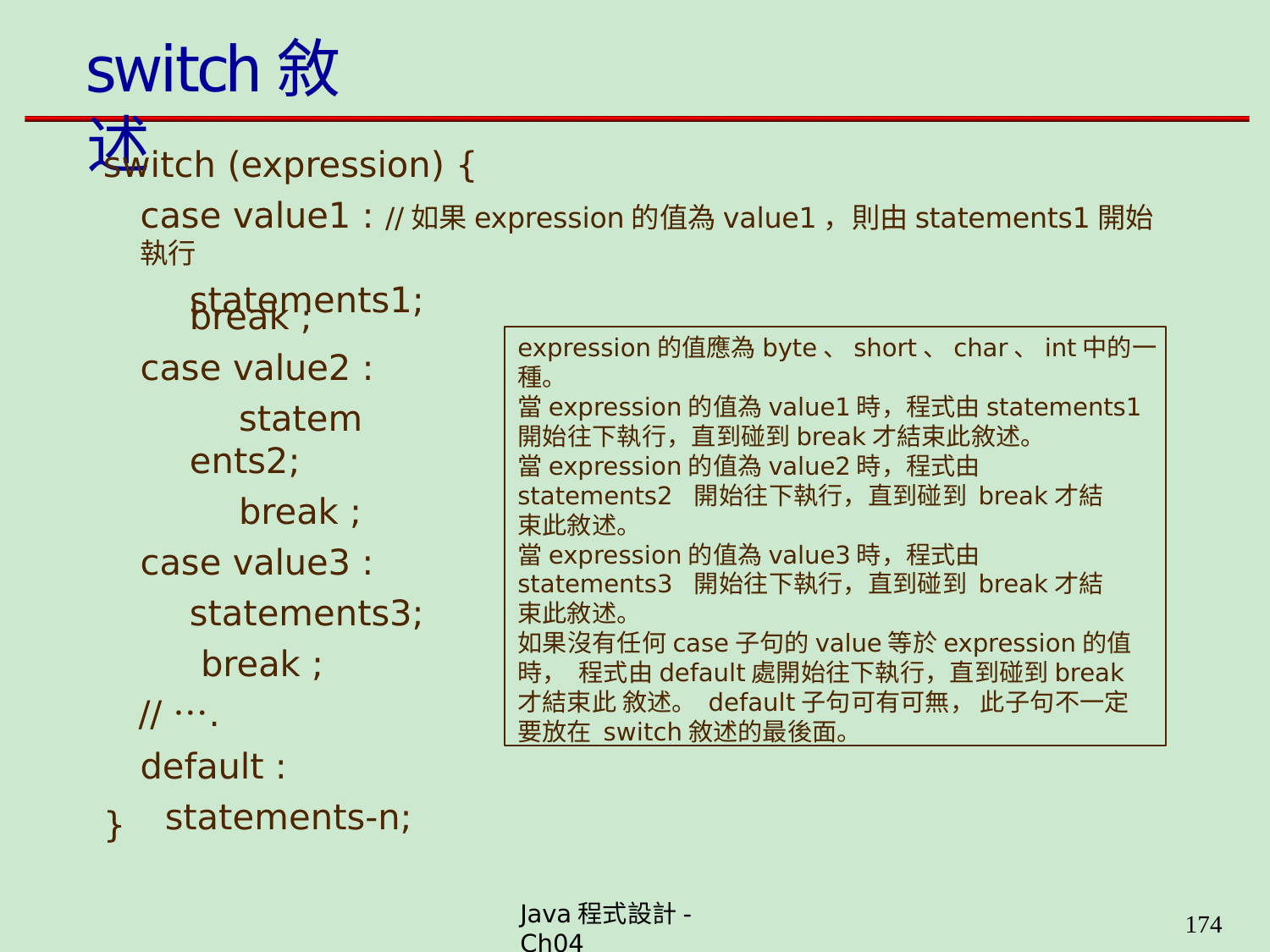

# switch敘述
switch (expression) {
case value1 : //如果expression的值為value1，則由statements1開始執行
statements1;
break ;  case value2 :
statements2;
break ;
case value3 :  statements3;  break ;
// ….
default :  statements-n;
expression的值應為byte、short、char、int中的一種。
當expression的值為value1時，程式由statements1
開始往下執行，直到碰到break才結束此敘述。
當expression的值為value2時，程式由statements2  開始往下執行，直到碰到 break才結束此敘述。
當expression的值為value3時，程式由statements3  開始往下執行，直到碰到 break才結束此敘述。
如果沒有任何case子句的value等於expression的值時，  程式由default處開始往下執行，直到碰到break才結束此 敘述。 default子句可有可無， 此子句不一定要放在 switch敘述的最後面。
}
Java程式設計-Ch04
174